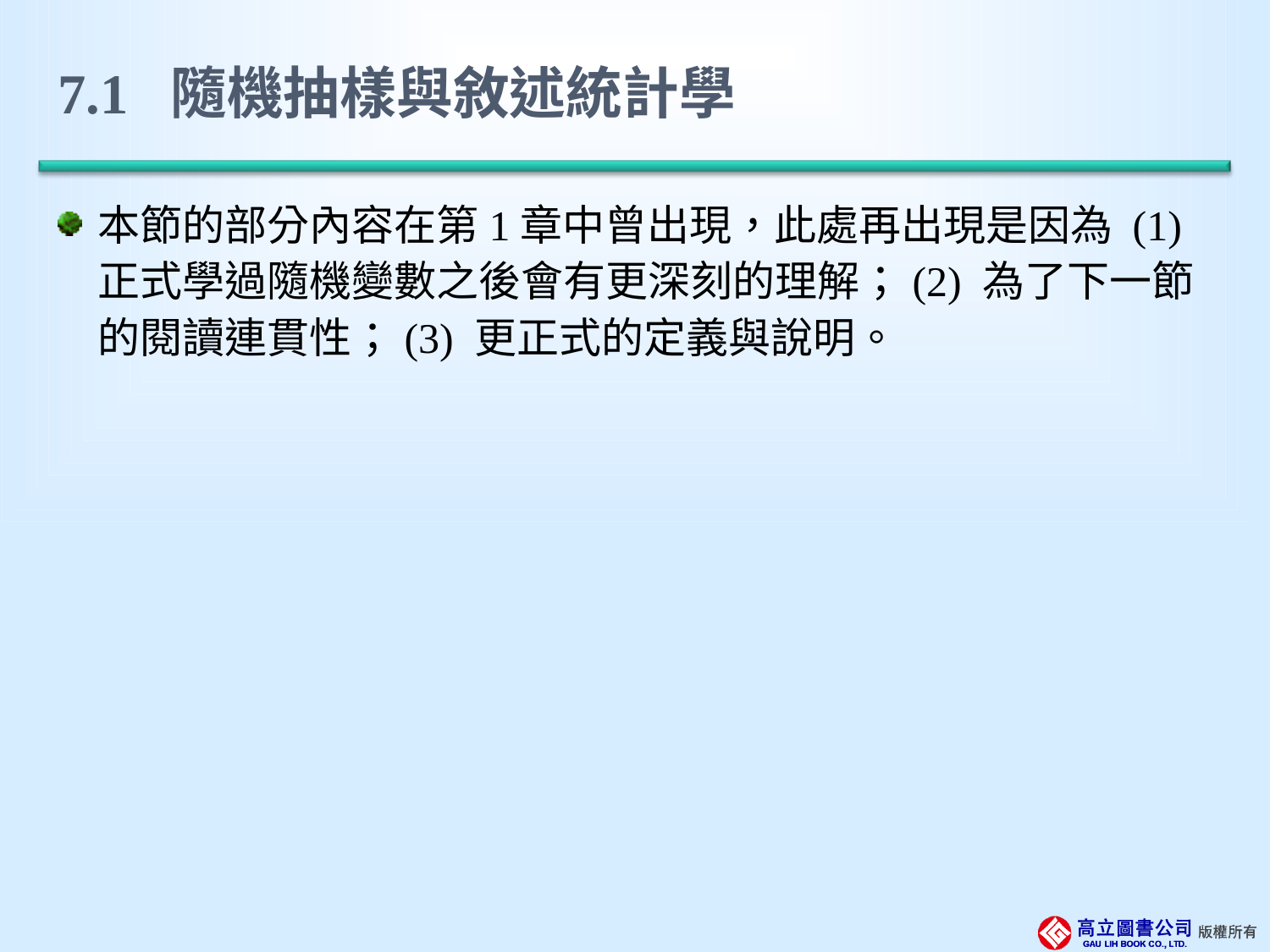

# 7.1  隨機抽樣與敘述統計學
本節的部分內容在第1章中曾出現，此處再出現是因為 (1) 正式學過隨機變數之後會有更深刻的理解；(2) 為了下一節的閱讀連貫性；(3) 更正式的定義與說明。